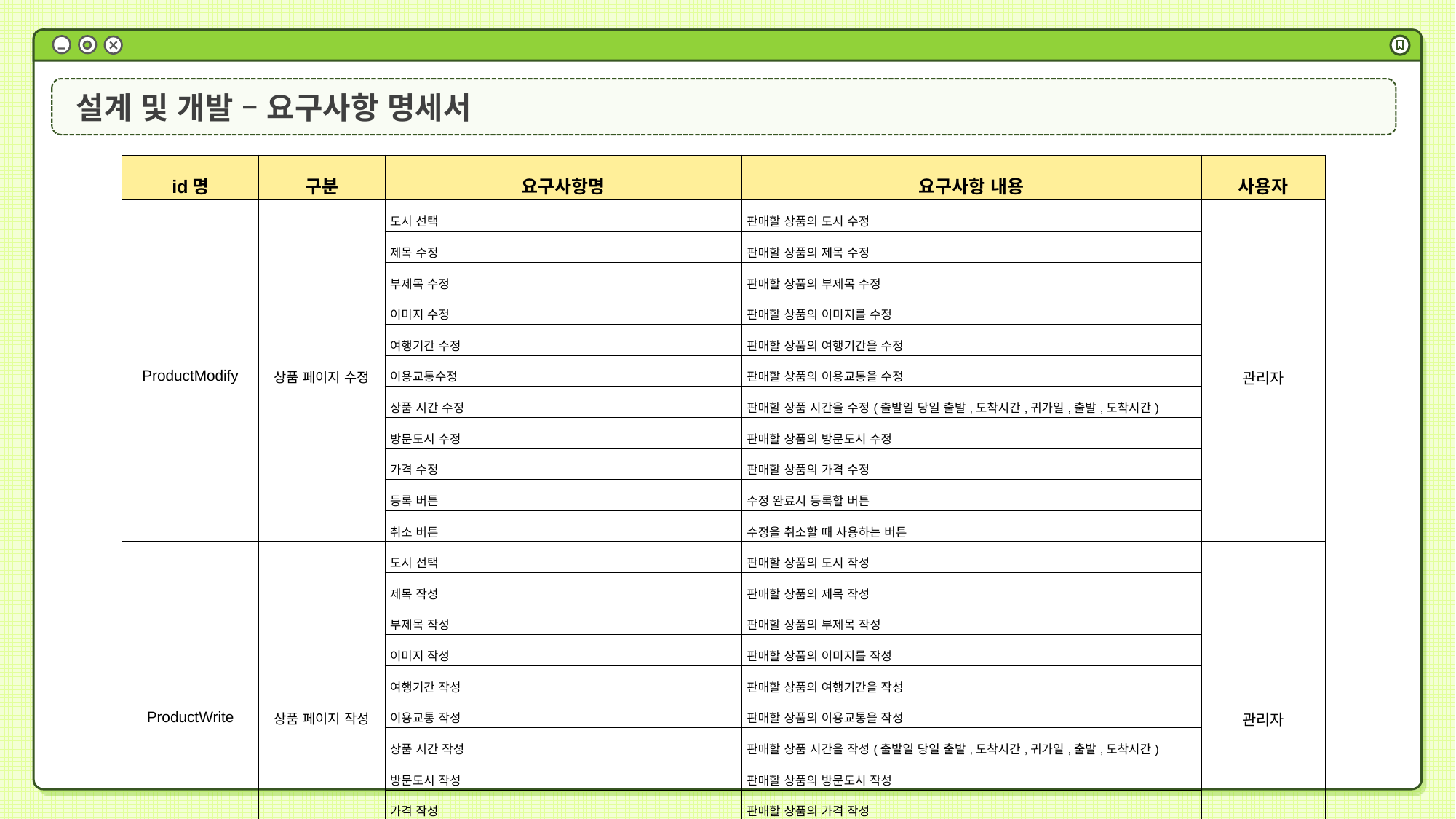

설계 및 개발 – 요구사항 명세서
| id명 | 구분 | 요구사항명 | 요구사항 내용 | 사용자 |
| --- | --- | --- | --- | --- |
| ProductModify | 상품 페이지 수정 | 도시 선택 | 판매할 상품의 도시 수정 | 관리자 |
|  |  | 제목 수정 | 판매할 상품의 제목 수정 |  |
|  |  | 부제목 수정 | 판매할 상품의 부제목 수정 |  |
|  |  | 이미지 수정 | 판매할 상품의 이미지를 수정 |  |
|  |  | 여행기간 수정 | 판매할 상품의 여행기간을 수정 |  |
|  |  | 이용교통수정 | 판매할 상품의 이용교통을 수정 |  |
|  |  | 상품 시간 수정 | 판매할 상품 시간을 수정(출발일 당일 출발,도착시간,귀가일,출발,도착시간) |  |
|  |  | 방문도시 수정 | 판매할 상품의 방문도시 수정 |  |
|  |  | 가격 수정 | 판매할 상품의 가격 수정 |  |
|  |  | 등록 버튼 | 수정 완료시 등록할 버튼 |  |
|  |  | 취소 버튼 | 수정을 취소할 때 사용하는 버튼 |  |
| ProductWrite | 상품 페이지 작성 | 도시 선택 | 판매할 상품의 도시 작성 | 관리자 |
|  |  | 제목 작성 | 판매할 상품의 제목 작성 |  |
|  |  | 부제목 작성 | 판매할 상품의 부제목 작성 |  |
|  |  | 이미지 작성 | 판매할 상품의 이미지를 작성 |  |
|  |  | 여행기간 작성 | 판매할 상품의 여행기간을 작성 |  |
|  |  | 이용교통 작성 | 판매할 상품의 이용교통을 작성 |  |
|  |  | 상품 시간 작성 | 판매할 상품 시간을 작성(출발일 당일 출발,도착시간,귀가일,출발,도착시간) |  |
|  |  | 방문도시 작성 | 판매할 상품의 방문도시 작성 |  |
|  |  | 가격 작성 | 판매할 상품의 가격 작성 |  |
|  |  | 등록 버튼 | 작성 완료시 등록할 버튼 |  |
|  |  | 취소 버튼 | 작성을 취소할 때 사용하는 버튼 |  |